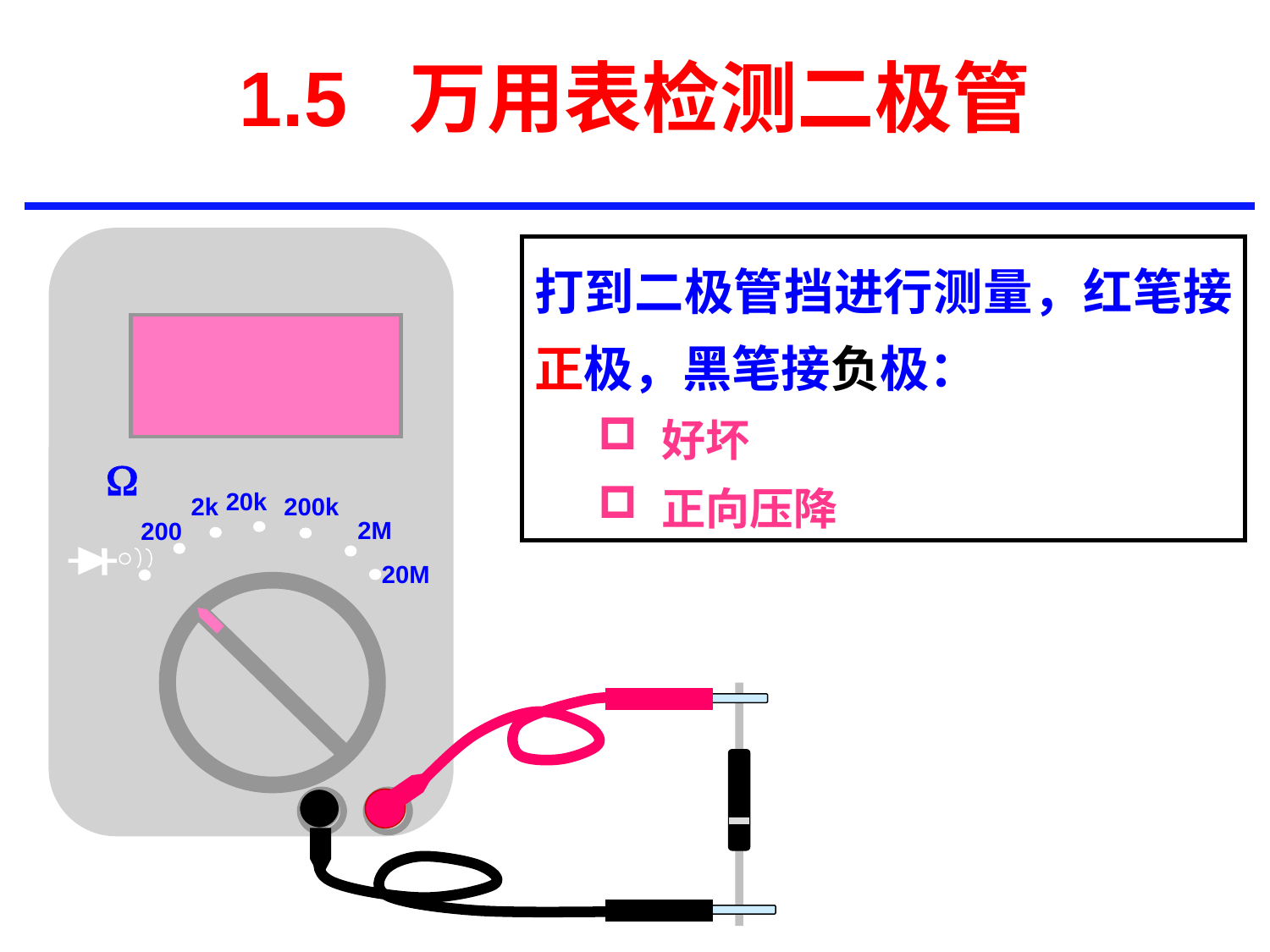

# 1.5  万用表检测二极管

Ω
20k
2k
200k
2M
200

20M

打到二极管挡进行测量，红笔接正极，黑笔接负极：
好坏
正向压降